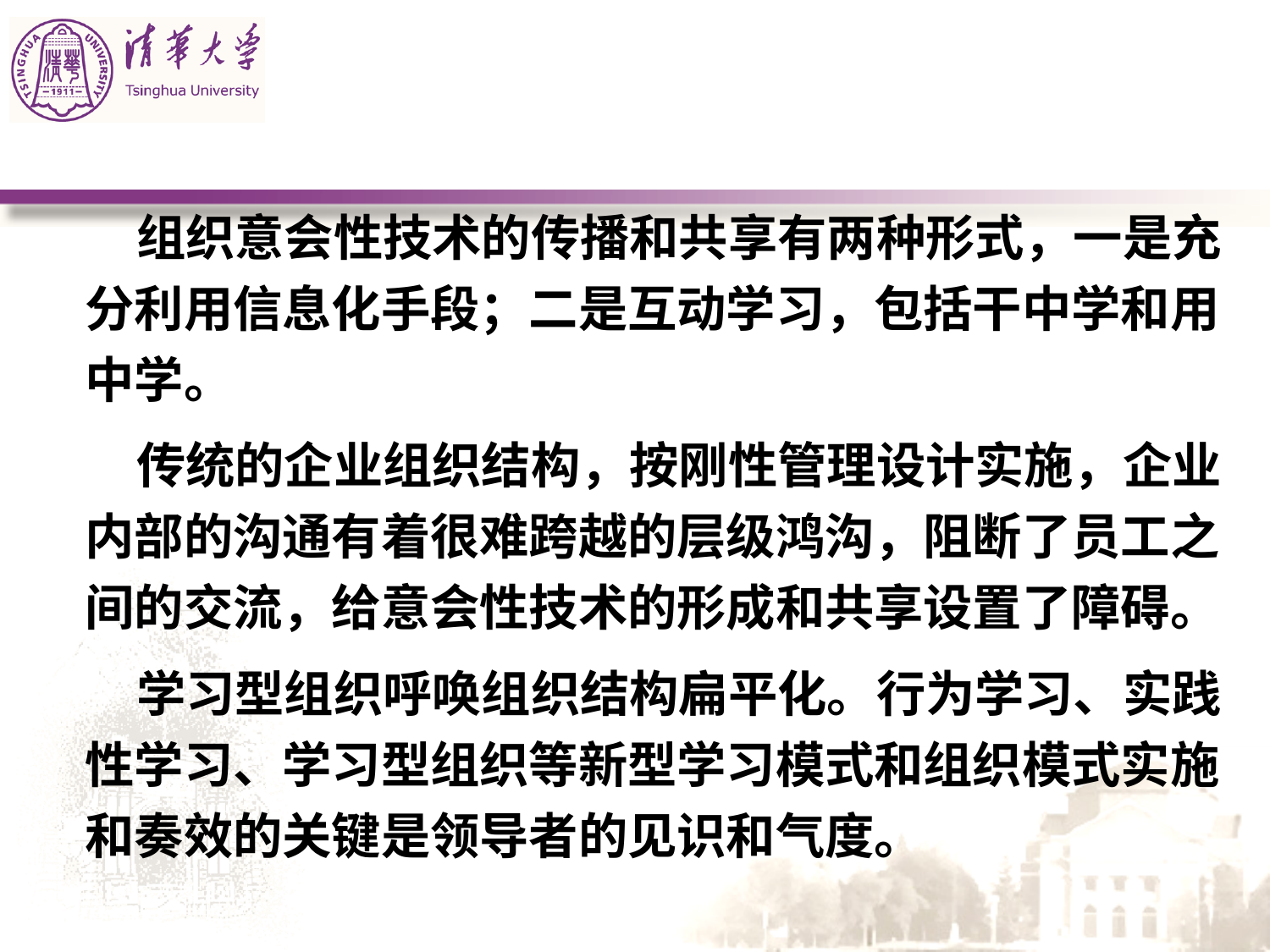

#
组织意会性技术的传播和共享有两种形式，一是充分利用信息化手段；二是互动学习，包括干中学和用中学。
传统的企业组织结构，按刚性管理设计实施，企业内部的沟通有着很难跨越的层级鸿沟，阻断了员工之间的交流，给意会性技术的形成和共享设置了障碍。
学习型组织呼唤组织结构扁平化。行为学习、实践性学习、学习型组织等新型学习模式和组织模式实施和奏效的关键是领导者的见识和气度。